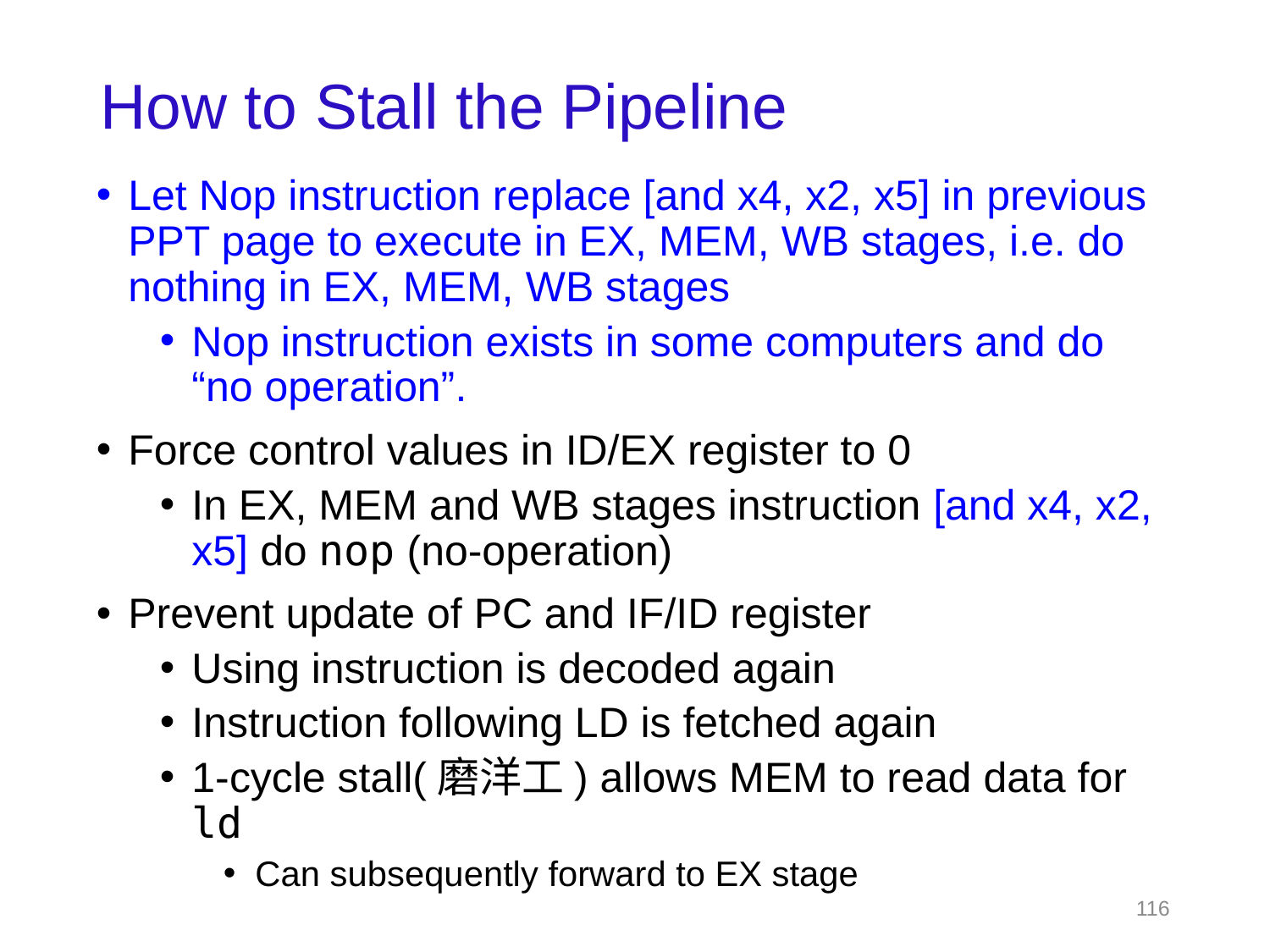

# How to Stall the Pipeline
Let Nop instruction replace [and x4, x2, x5] in previous PPT page to execute in EX, MEM, WB stages, i.e. do nothing in EX, MEM, WB stages
Nop instruction exists in some computers and do “no operation”.
Force control values in ID/EX register to 0
In EX, MEM and WB stages instruction [and x4, x2, x5] do nop (no-operation)
Prevent update of PC and IF/ID register
Using instruction is decoded again
Instruction following LD is fetched again
1-cycle stall(磨洋工) allows MEM to read data for ld
Can subsequently forward to EX stage
116